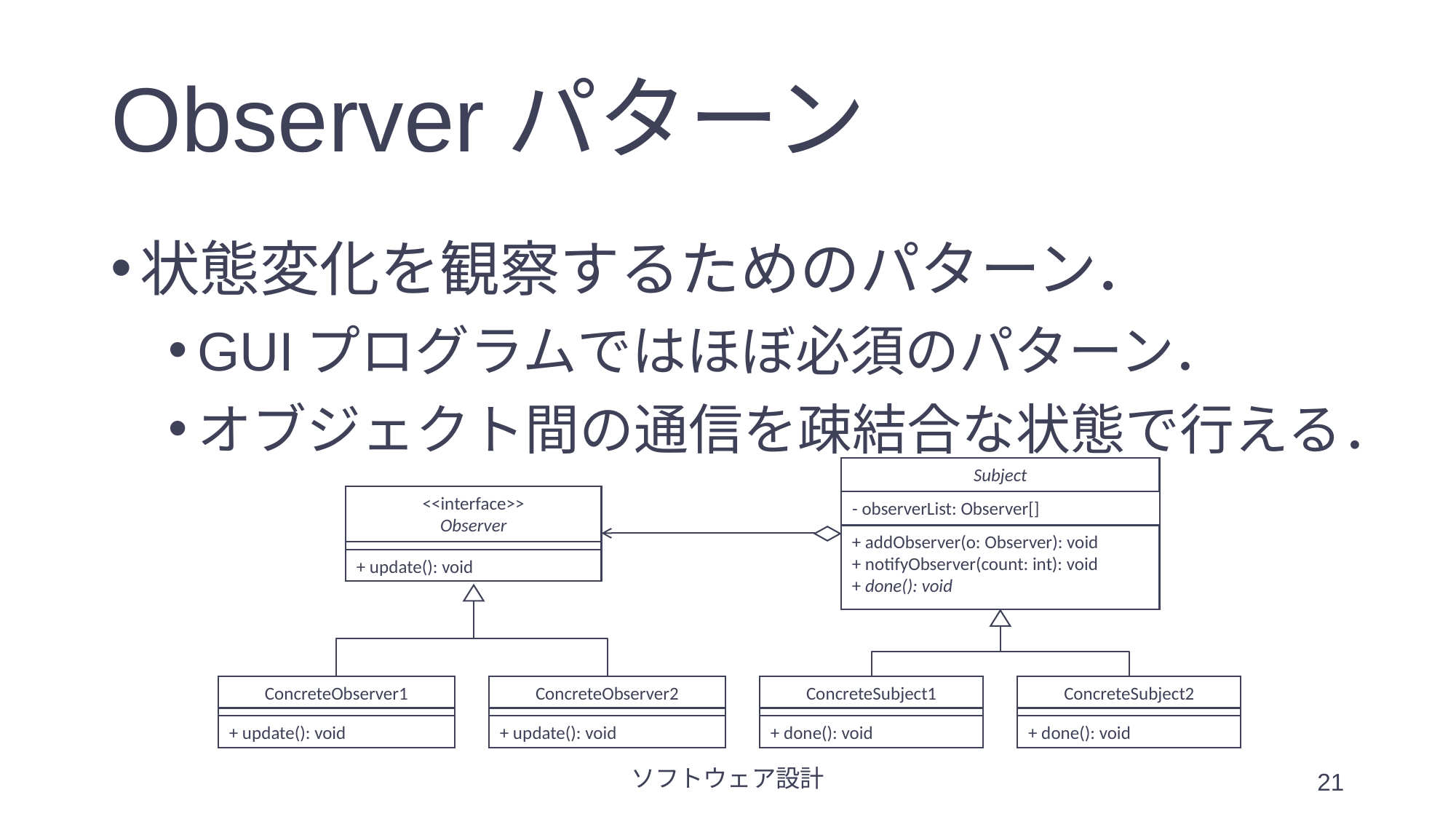

# Observerパターン
状態変化を観察するためのパターン．
GUIプログラムではほぼ必須のパターン．
オブジェクト間の通信を疎結合な状態で行える．
Subject
- observerList: Observer[]
+ addObserver(o: Observer): void
+ notifyObserver(count: int): void
+ done(): void
<<interface>>
Observer

+ update(): void

ConcreteObserver1

+ update(): void
ConcreteObserver2

+ update(): void
ConcreteSubject1

+ done(): void
ConcreteSubject2

+ done(): void
ソフトウェア設計
21